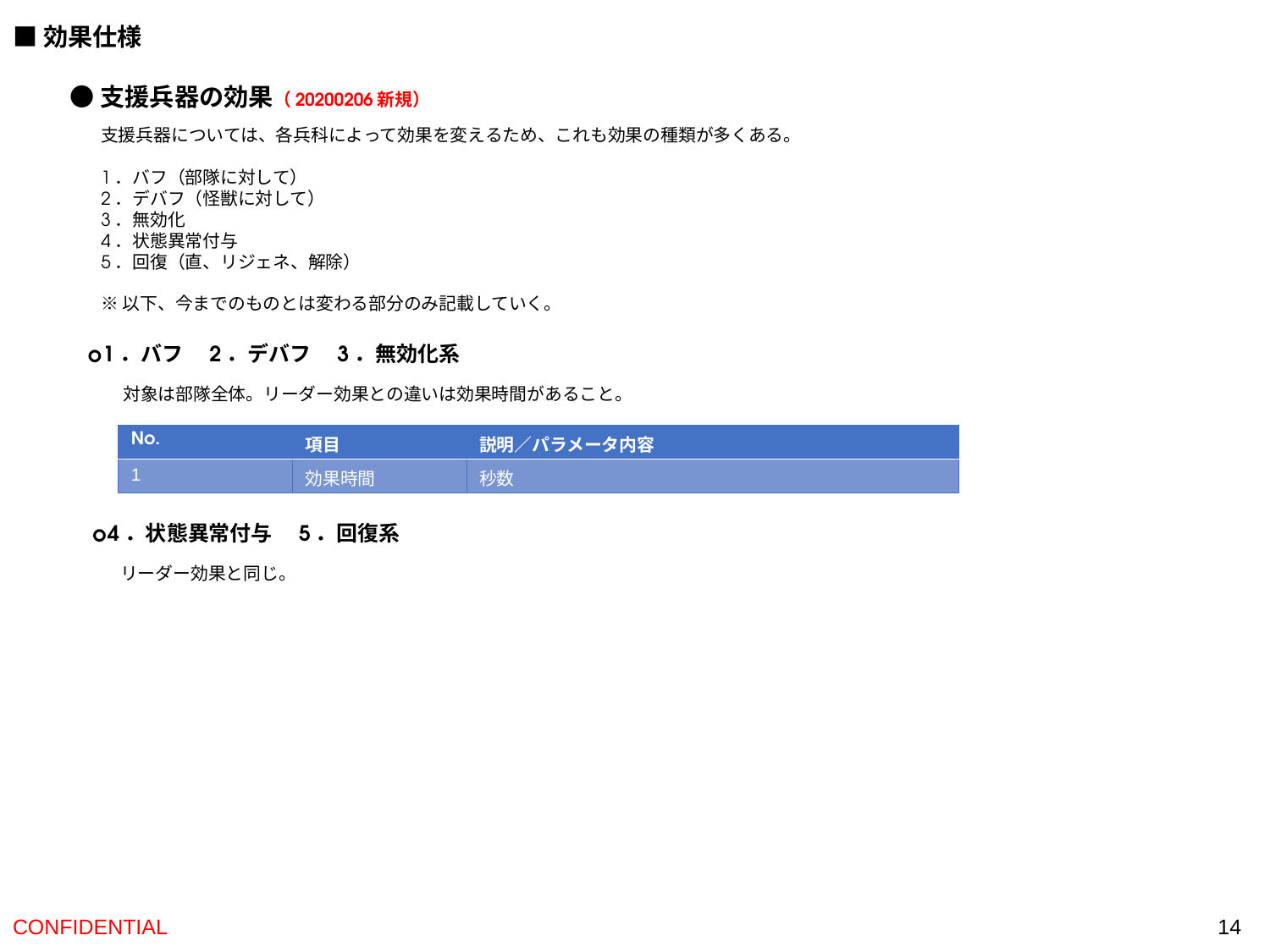

■効果仕様
●支援兵器の効果（20200206新規）
支援兵器については、各兵科によって効果を変えるため、これも効果の種類が多くある。

1．バフ（部隊に対して）
2．デバフ（怪獣に対して）
3．無効化
4．状態異常付与
5．回復（直、リジェネ、解除）

※以下、今までのものとは変わる部分のみ記載していく。
○1．バフ　2．デバフ　3．無効化系
対象は部隊全体。リーダー効果との違いは効果時間があること。
| No. | 項目 | 説明／パラメータ内容 |
| --- | --- | --- |
| 1 | 効果時間 | 秒数 |
○4．状態異常付与　5．回復系
リーダー効果と同じ。
14
CONFIDENTIAL